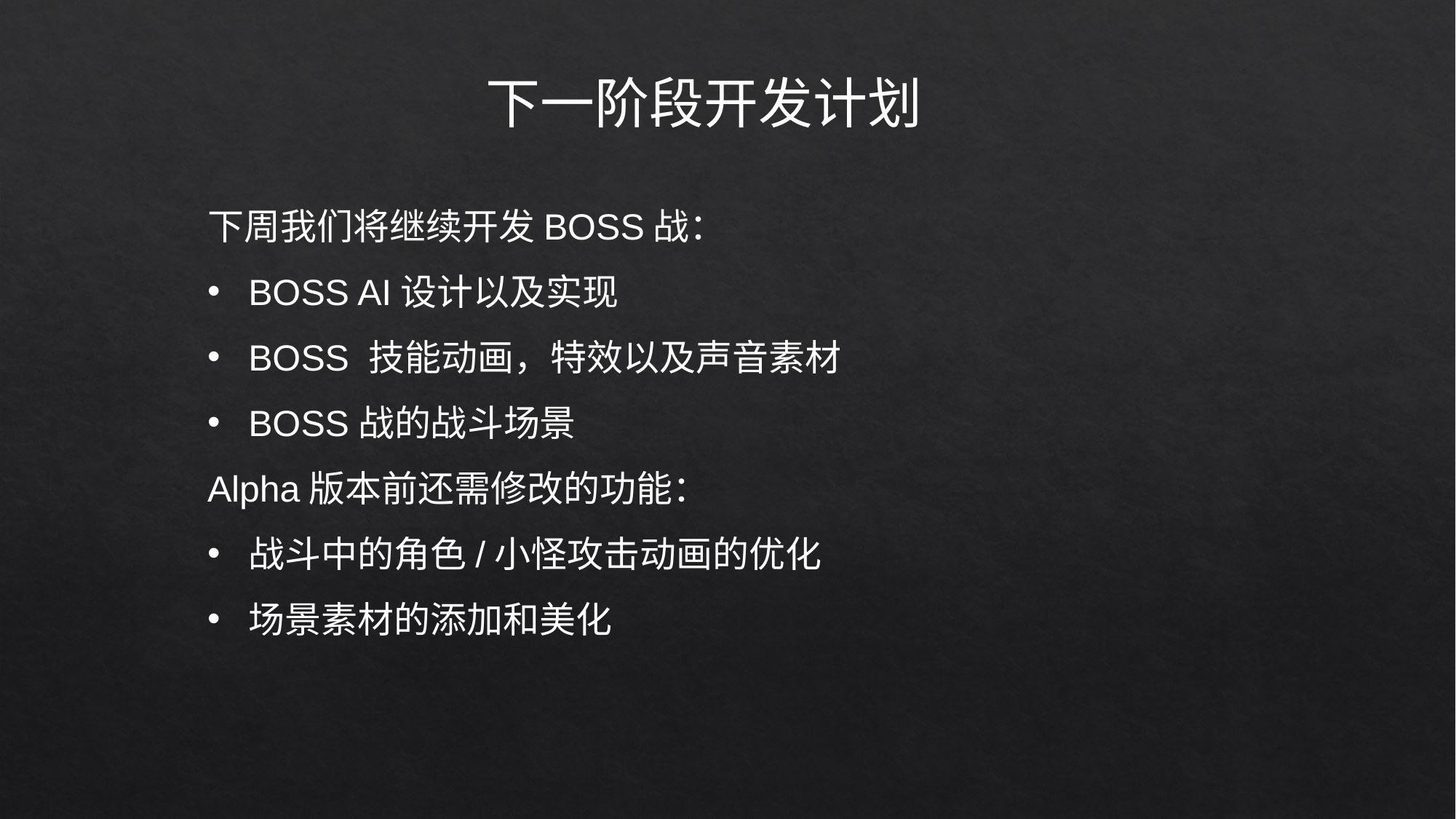

下一阶段开发计划
下周我们将继续开发BOSS战：
BOSS AI设计以及实现
BOSS 技能动画，特效以及声音素材
BOSS战的战斗场景
Alpha版本前还需修改的功能：
战斗中的角色/小怪攻击动画的优化
场景素材的添加和美化